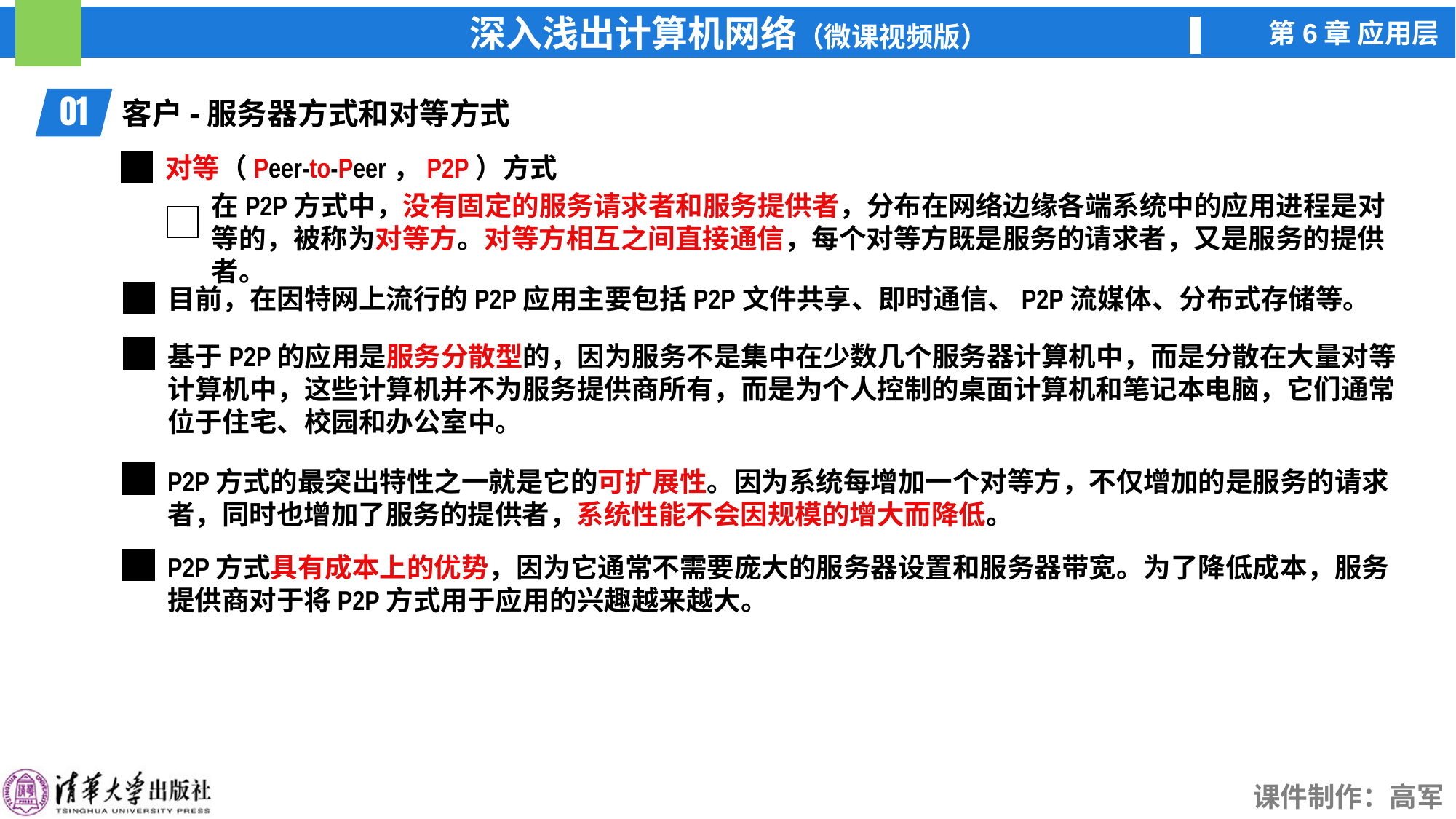

01
客户-服务器方式和对等方式
对等（Peer-to-Peer，P2P）方式

在P2P方式中，没有固定的服务请求者和服务提供者，分布在网络边缘各端系统中的应用进程是对等的，被称为对等方。对等方相互之间直接通信，每个对等方既是服务的请求者，又是服务的提供者。

目前，在因特网上流行的P2P应用主要包括P2P文件共享、即时通信、P2P流媒体、分布式存储等。

基于P2P的应用是服务分散型的，因为服务不是集中在少数几个服务器计算机中，而是分散在大量对等计算机中，这些计算机并不为服务提供商所有，而是为个人控制的桌面计算机和笔记本电脑，它们通常位于住宅、校园和办公室中。

P2P方式的最突出特性之一就是它的可扩展性。因为系统每增加一个对等方，不仅增加的是服务的请求者，同时也增加了服务的提供者，系统性能不会因规模的增大而降低。

P2P方式具有成本上的优势，因为它通常不需要庞大的服务器设置和服务器带宽。为了降低成本，服务提供商对于将P2P方式用于应用的兴趣越来越大。